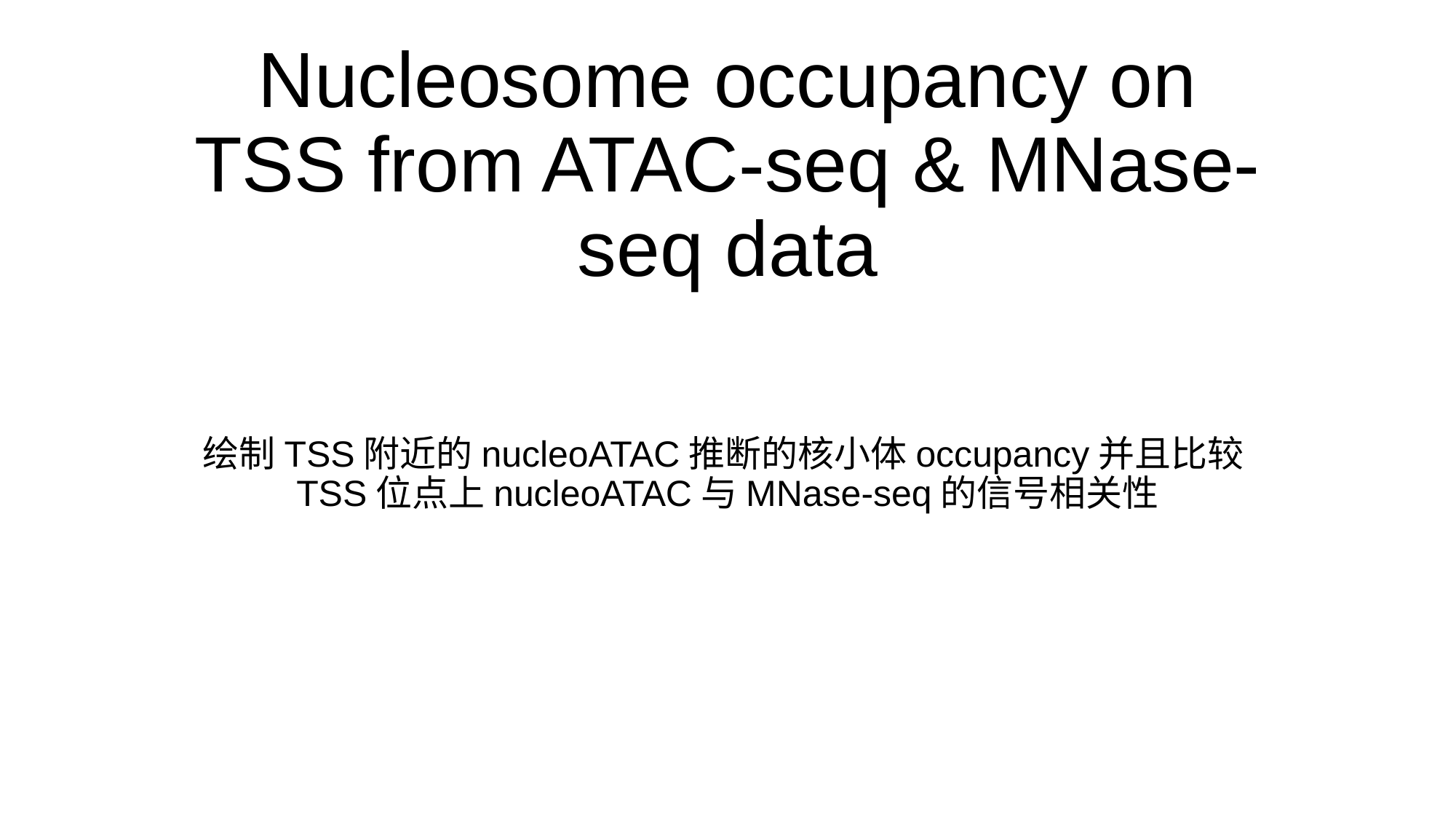

# Nucleosome occupancy on TSS from ATAC-seq & MNase-seq data
绘制TSS附近的nucleoATAC推断的核小体occupancy并且比较TSS位点上nucleoATAC与MNase-seq的信号相关性